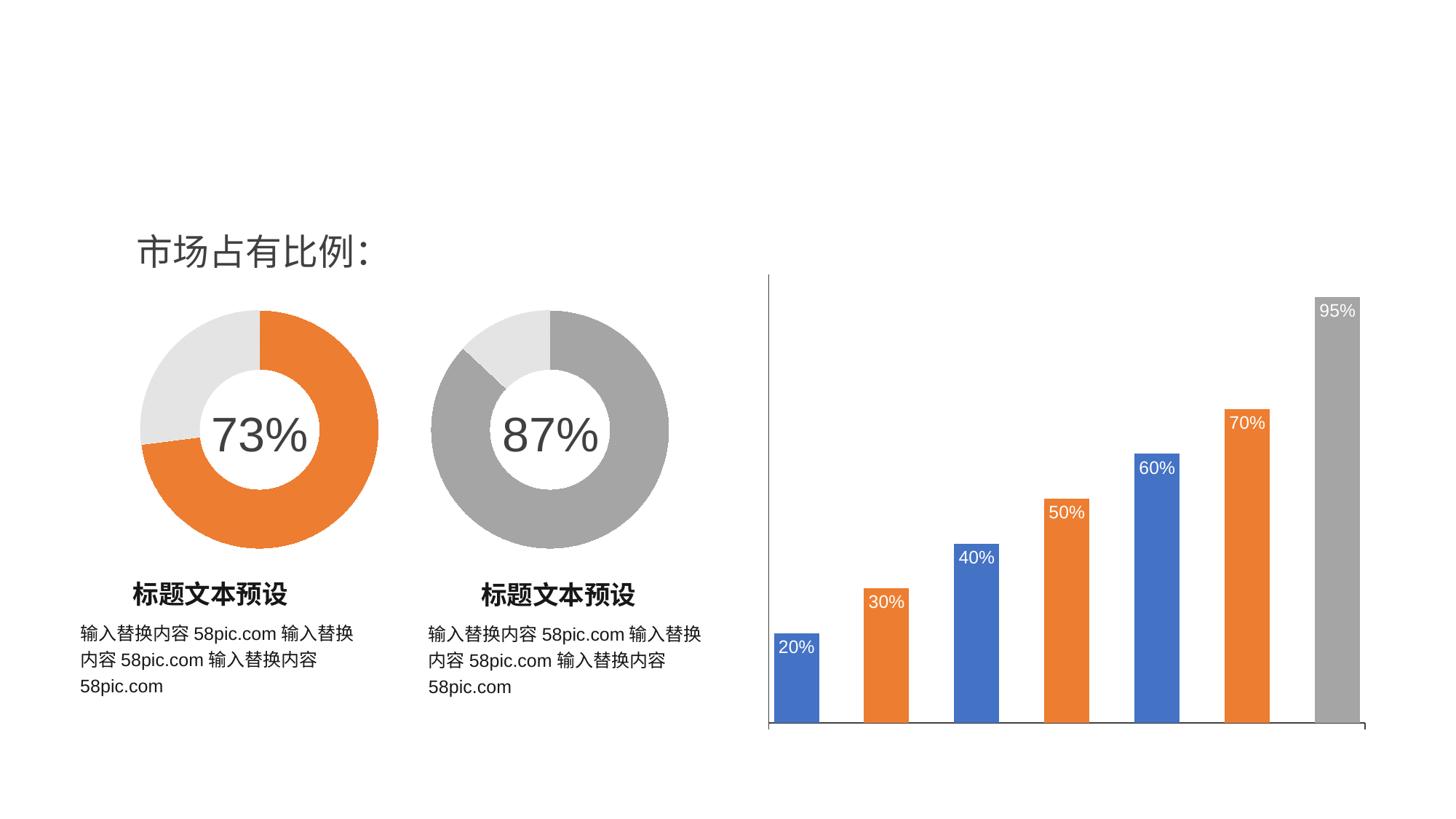

市场占有比例：

### Chart

| Category | 系列 1 | 系列 2 | 系列 3 | 系列 4 | 系列 5 | 系列 6 | 系列 7 |
|---|---|---|---|---|---|---|---|
| 类别 1 | 0.2 | 0.3 | 0.4 | 0.5 | 0.6 | 0.7 | 0.95 |

### Chart

| Category | Column1 |
|---|---|
|  | 73.0 |
|  | 27.0 |

### Chart

| Category | Column1 |
|---|---|
|  | 87.0 |
|  | 13.0 |
73%
87%
标题文本预设
标题文本预设
输入替换内容58pic.com输入替换内容58pic.com输入替换内容58pic.com
输入替换内容58pic.com输入替换内容58pic.com输入替换内容58pic.com